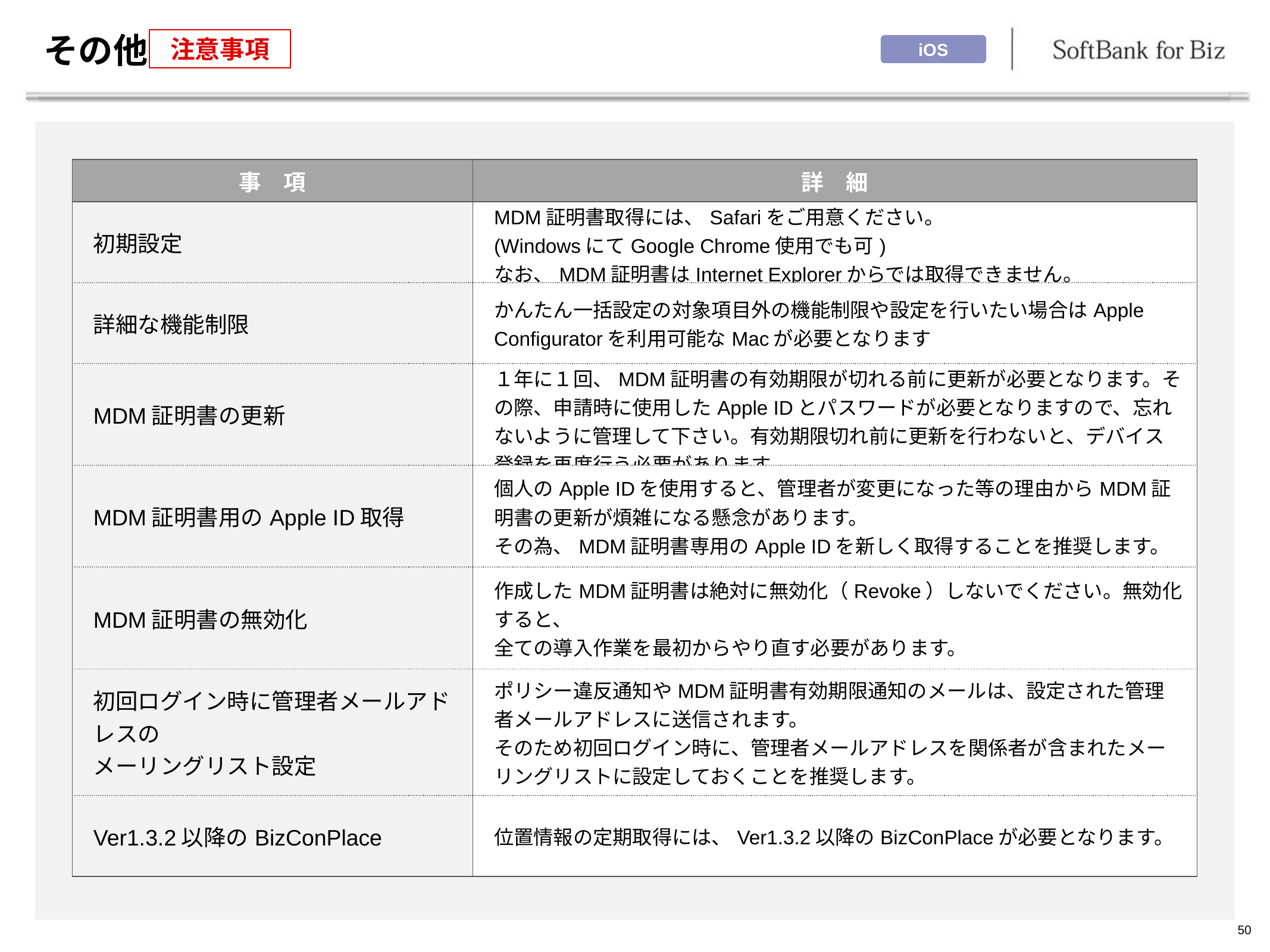

# その他
注意事項
iOS
| 事　項 | 詳　細 |
| --- | --- |
| 初期設定 | MDM証明書取得には、Safariをご用意ください。 (WindowsにてGoogle Chrome使用でも可) なお、MDM証明書はInternet Explorerからでは取得できません。 |
| 詳細な機能制限 | かんたん一括設定の対象項目外の機能制限や設定を行いたい場合はApple Configuratorを利用可能なMacが必要となります |
| MDM証明書の更新 | １年に１回、MDM証明書の有効期限が切れる前に更新が必要となります。その際、申請時に使用したApple IDとパスワードが必要となりますので、忘れないように管理して下さい。有効期限切れ前に更新を行わないと、デバイス登録を再度行う必要があります。 |
| MDM証明書用のApple ID取得 | 個人のApple IDを使用すると、管理者が変更になった等の理由からMDM証明書の更新が煩雑になる懸念があります。 その為、MDM証明書専用のApple IDを新しく取得することを推奨します。 |
| MDM証明書の無効化 | 作成したMDM証明書は絶対に無効化（Revoke）しないでください。無効化すると、 全ての導入作業を最初からやり直す必要があります。 |
| 初回ログイン時に管理者メールアドレスの メーリングリスト設定 | ポリシー違反通知やMDM証明書有効期限通知のメールは、設定された管理者メールアドレスに送信されます。 そのため初回ログイン時に、管理者メールアドレスを関係者が含まれたメーリングリストに設定しておくことを推奨します。 |
| Ver1.3.2以降のBizConPlace | 位置情報の定期取得には、Ver1.3.2以降のBizConPlaceが必要となります。 |
50